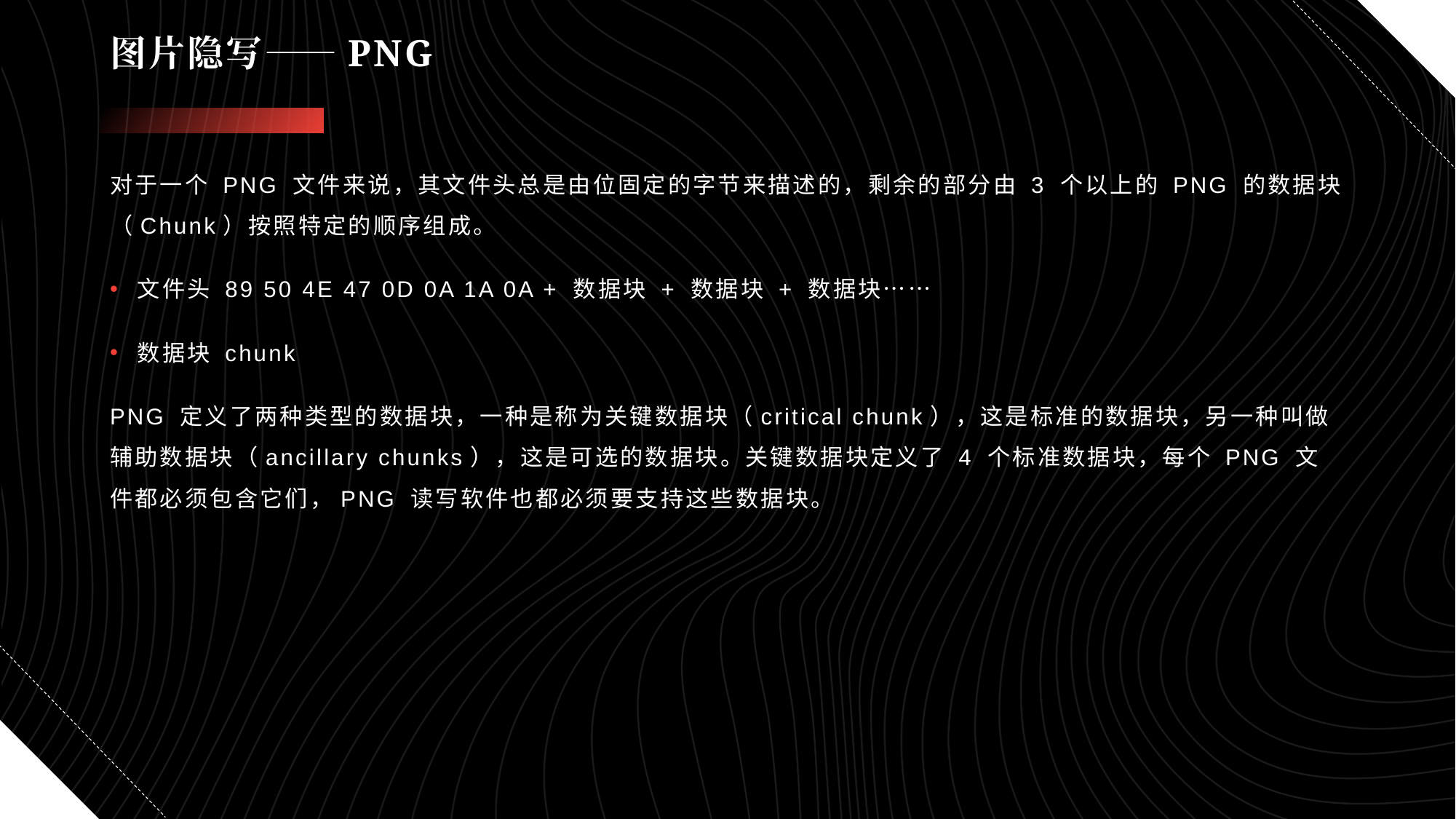

# 图片隐写——PNG
对于一个 PNG 文件来说，其文件头总是由位固定的字节来描述的，剩余的部分由 3 个以上的 PNG 的数据块（Chunk）按照特定的顺序组成。
文件头 89 50 4E 47 0D 0A 1A 0A + 数据块 + 数据块 + 数据块……
数据块 chunk
PNG 定义了两种类型的数据块，一种是称为关键数据块（critical chunk），这是标准的数据块，另一种叫做辅助数据块（ancillary chunks），这是可选的数据块。关键数据块定义了 4 个标准数据块，每个 PNG 文件都必须包含它们，PNG 读写软件也都必须要支持这些数据块。